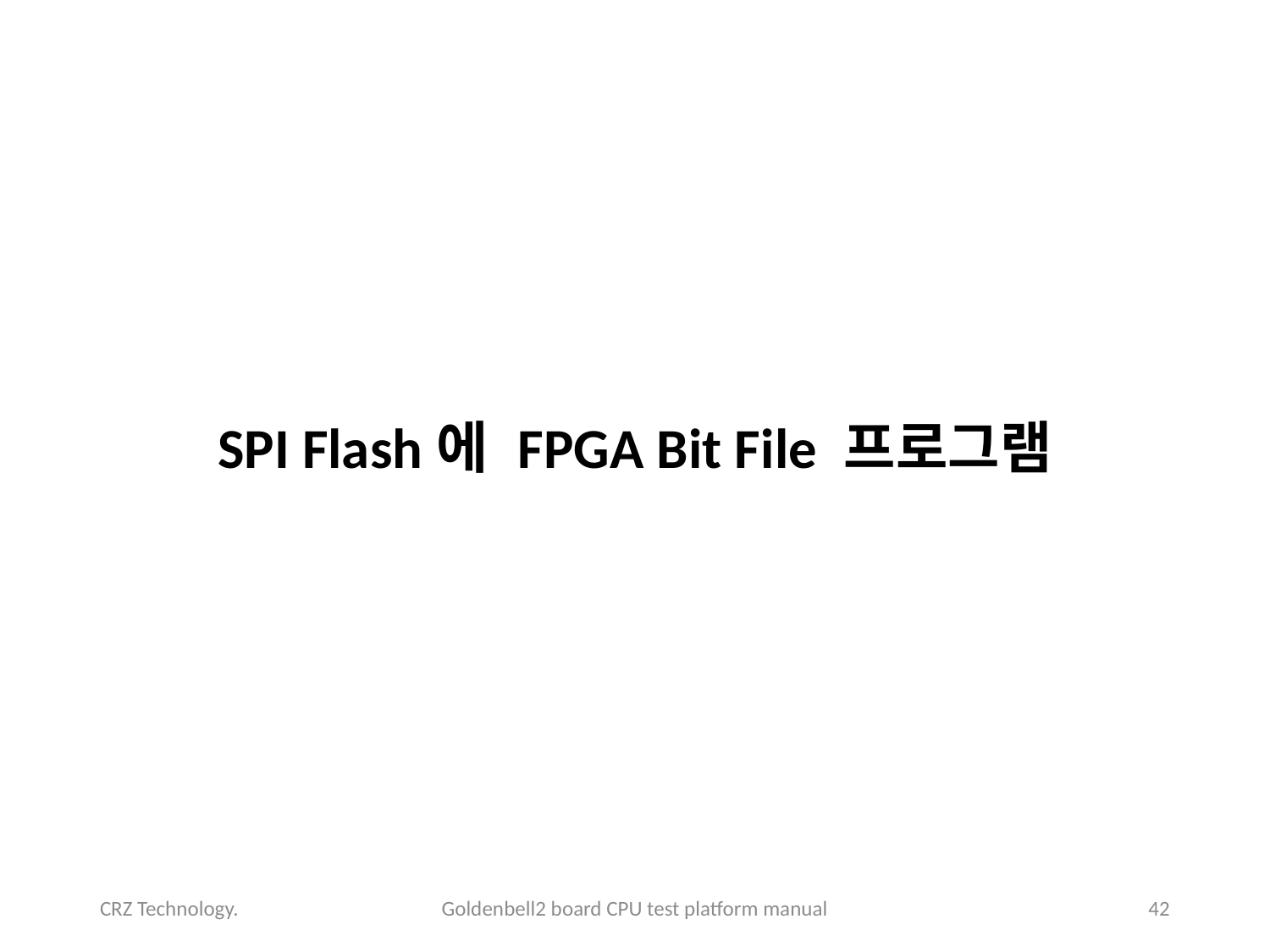

# SPI Flash에 FPGA Bit File 프로그램

CRZ Technology.
Goldenbell2 board CPU test platform manual
42